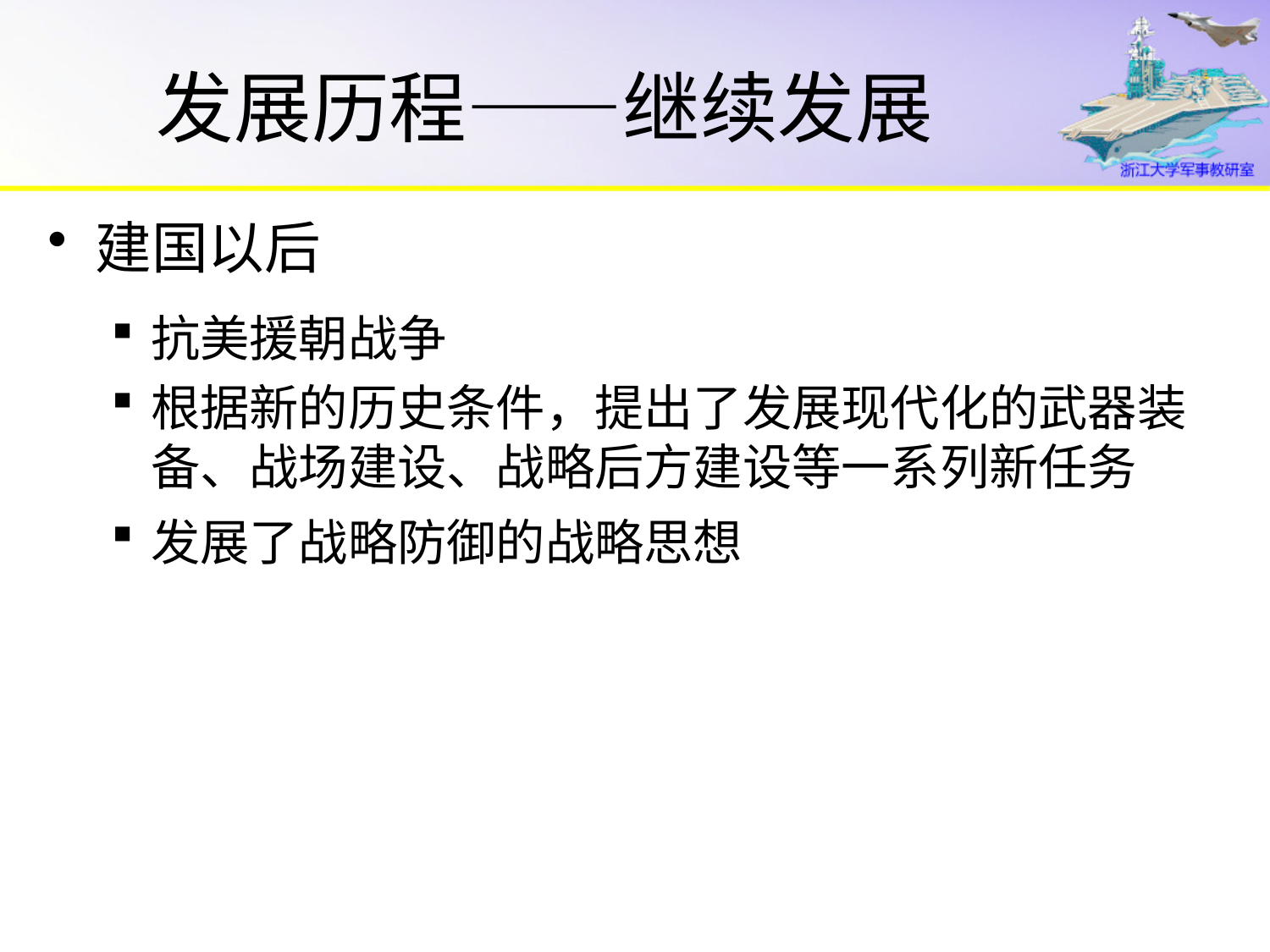

# 发展历程——继续发展
建国以后
抗美援朝战争
根据新的历史条件，提出了发展现代化的武器装备、战场建设、战略后方建设等一系列新任务
发展了战略防御的战略思想